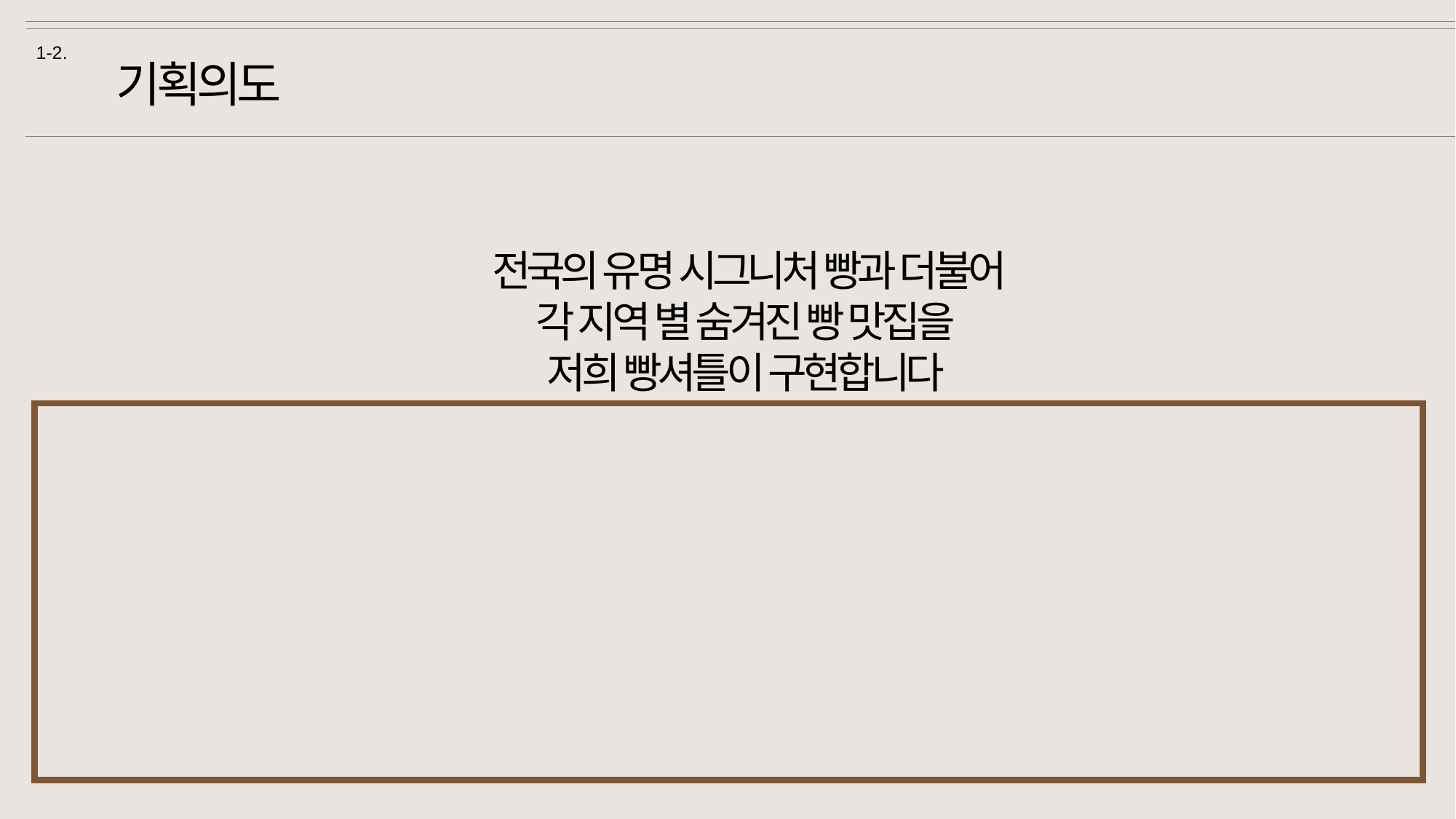

1-2.
기획의도
전국의 유명 시그니처 빵과 더불어
각 지역 별 숨겨진 빵 맛집을
저희 빵셔틀이 구현합니다